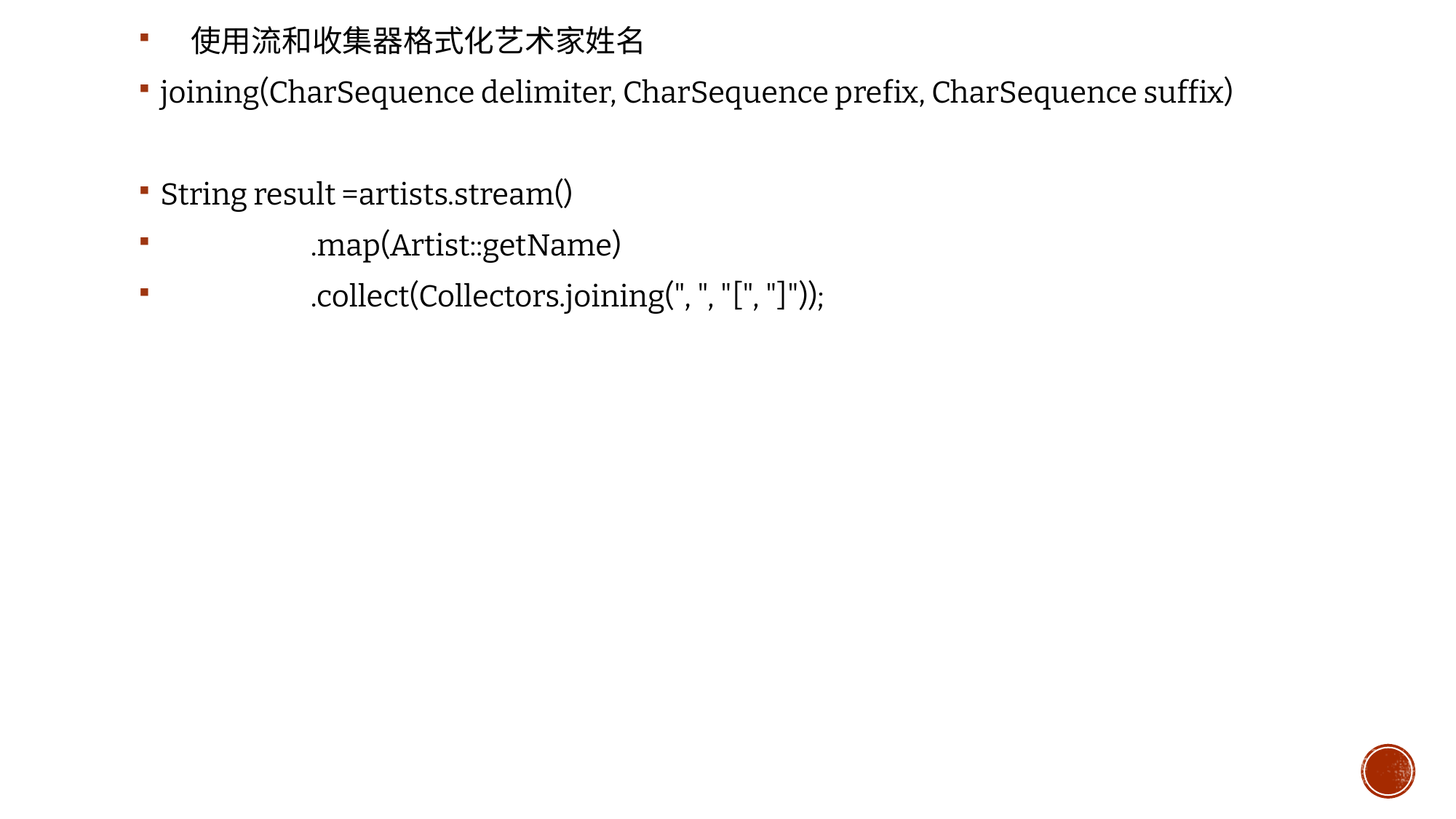

使用流和收集器格式化艺术家姓名
joining(CharSequence delimiter, CharSequence prefix, CharSequence suffix)

String result =artists.stream()
                         .map(Artist::getName)
                         .collect(Collectors.joining(", ", "[", "]"));